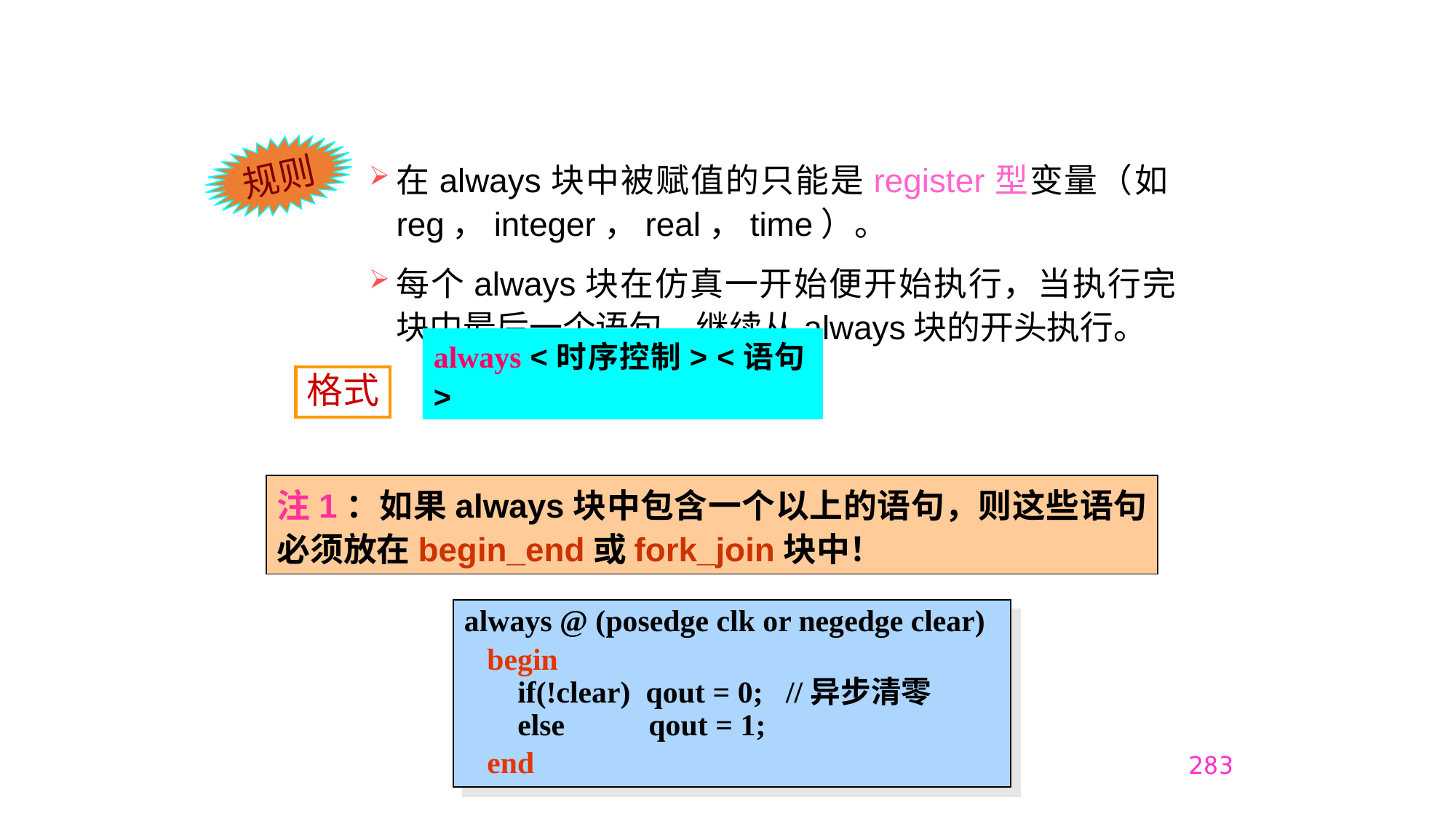

规则
在always块中被赋值的只能是register型变量（如reg，integer，real，time）。
每个always块在仿真一开始便开始执行，当执行完块中最后一个语句，继续从always块的开头执行。
格式
always <时序控制> <语句>
注1：如果always块中包含一个以上的语句，则这些语句必须放在begin_end或fork_join块中！
always @ (posedge clk or negedge clear)
   begin
       if(!clear)  qout = 0;   //异步清零
       else           qout = 1;
   end
283